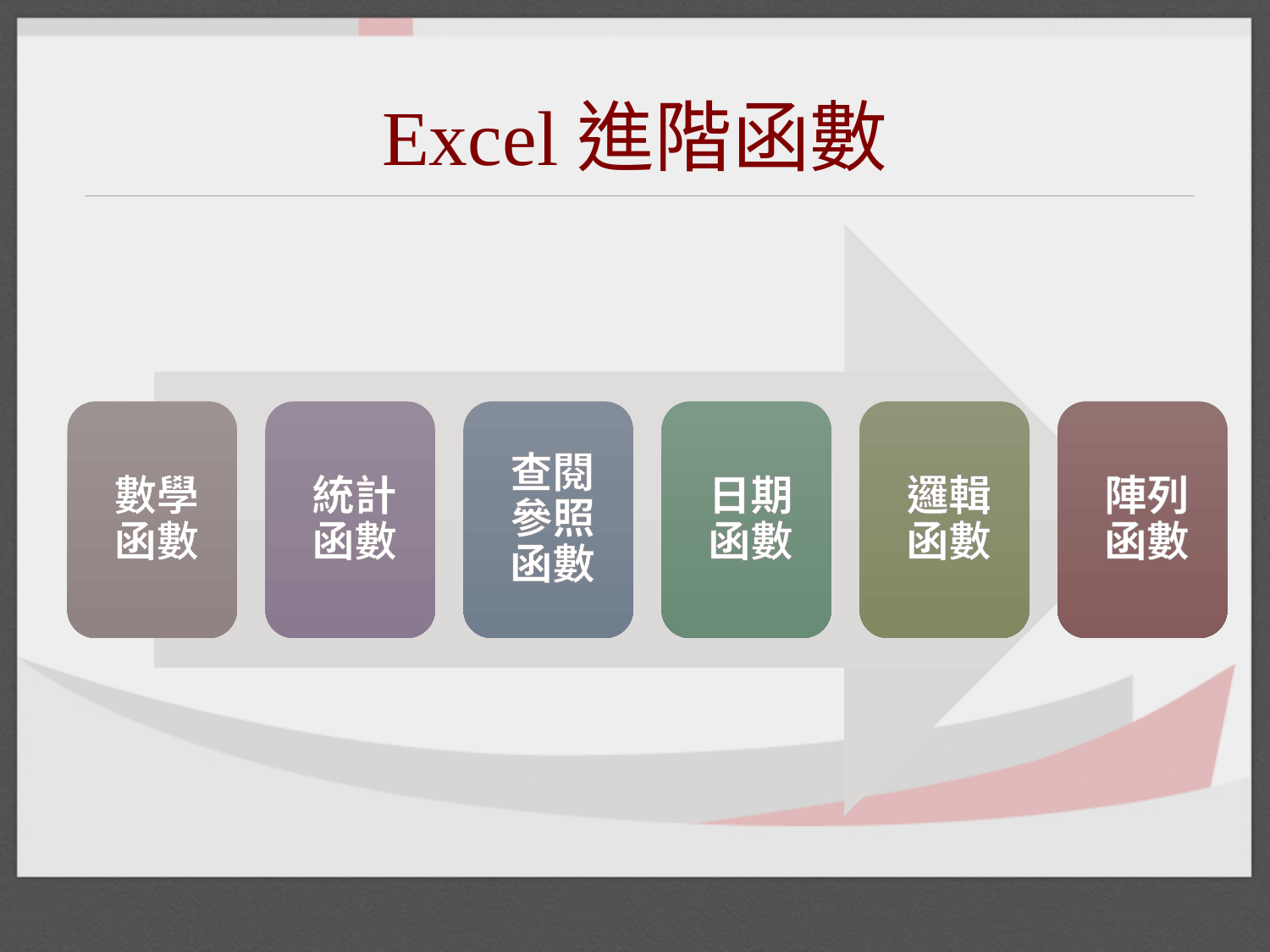

# Excel進階函數
數學
函數
統計
函數
查閱
參照
函數
日期
函數
邏輯
函數
陣列
函數